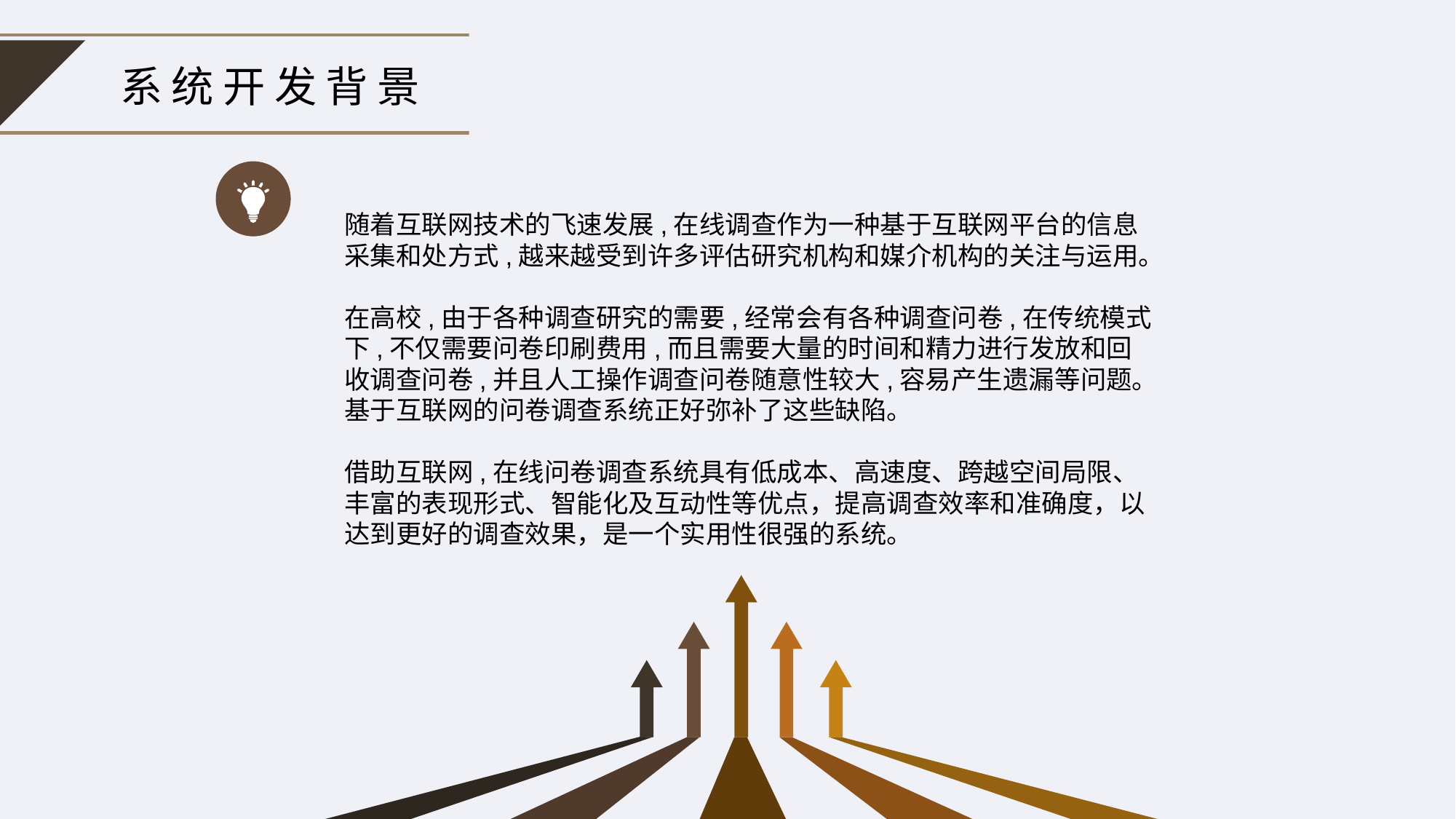

系统开发背景

随着互联网技术的飞速发展,在线调查作为一种基于互联网平台的信息采集和处方式,越来越受到许多评估研究机构和媒介机构的关注与运用。

在高校,由于各种调查研究的需要,经常会有各种调查问卷,在传统模式下,不仅需要问卷印刷费用,而且需要大量的时间和精力进行发放和回收调查问卷,并且人工操作调查问卷随意性较大,容易产生遗漏等问题。基于互联网的问卷调查系统正好弥补了这些缺陷。

借助互联网,在线问卷调查系统具有低成本、高速度、跨越空间局限、丰富的表现形式、智能化及互动性等优点，提高调查效率和准确度，以达到更好的调查效果，是一个实用性很强的系统。